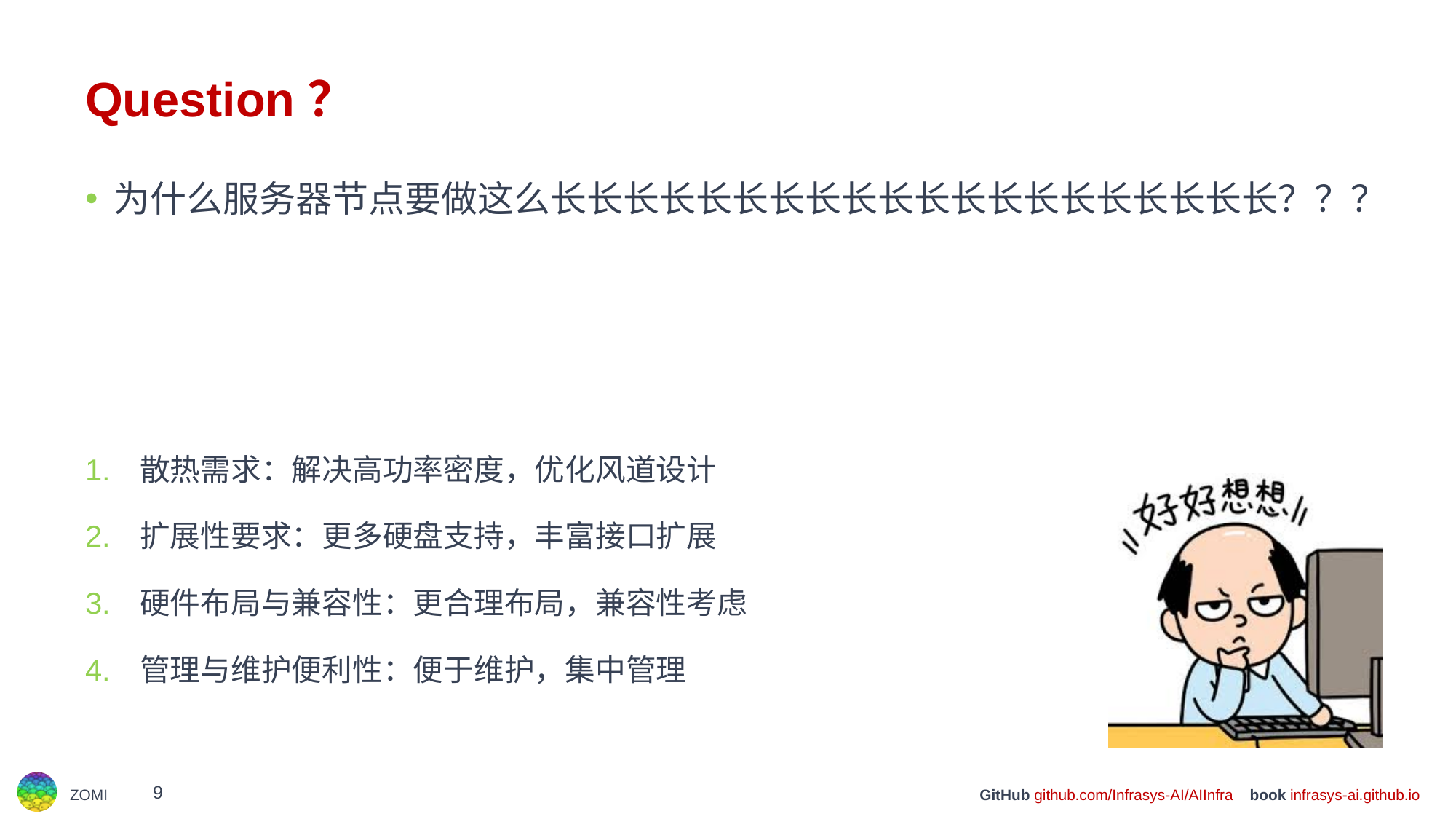

# Question？
为什么服务器节点要做这么长长长长长长长长长长长长长长长长长长长长？？？

散热需求：解决高功率密度，优化风道设计
扩展性要求：更多硬盘支持，丰富接口扩展
硬件布局与兼容性：更合理布局，兼容性考虑
管理与维护便利性：便于维护，集中管理